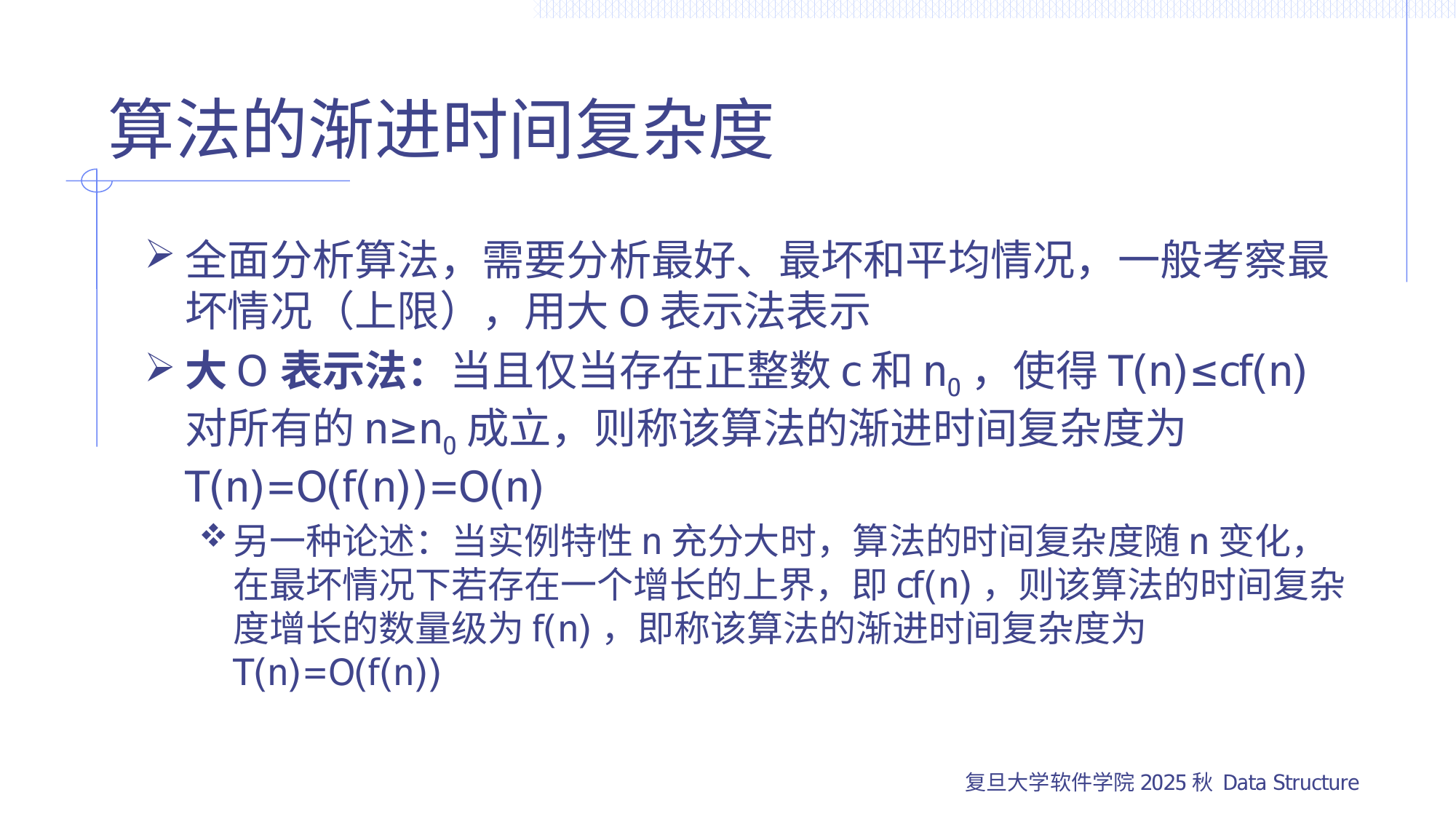

# 算法的渐进时间复杂度
全面分析算法，需要分析最好、最坏和平均情况，一般考察最坏情况（上限），用大O表示法表示
大O表示法：当且仅当存在正整数c和n0，使得T(n)≤cf(n)对所有的n≥n0成立，则称该算法的渐进时间复杂度为T(n)=O(f(n))=O(n)
另一种论述：当实例特性n充分大时，算法的时间复杂度随n变化，在最坏情况下若存在一个增长的上界，即cf(n)，则该算法的时间复杂度增长的数量级为f(n)，即称该算法的渐进时间复杂度为T(n)=O(f(n))